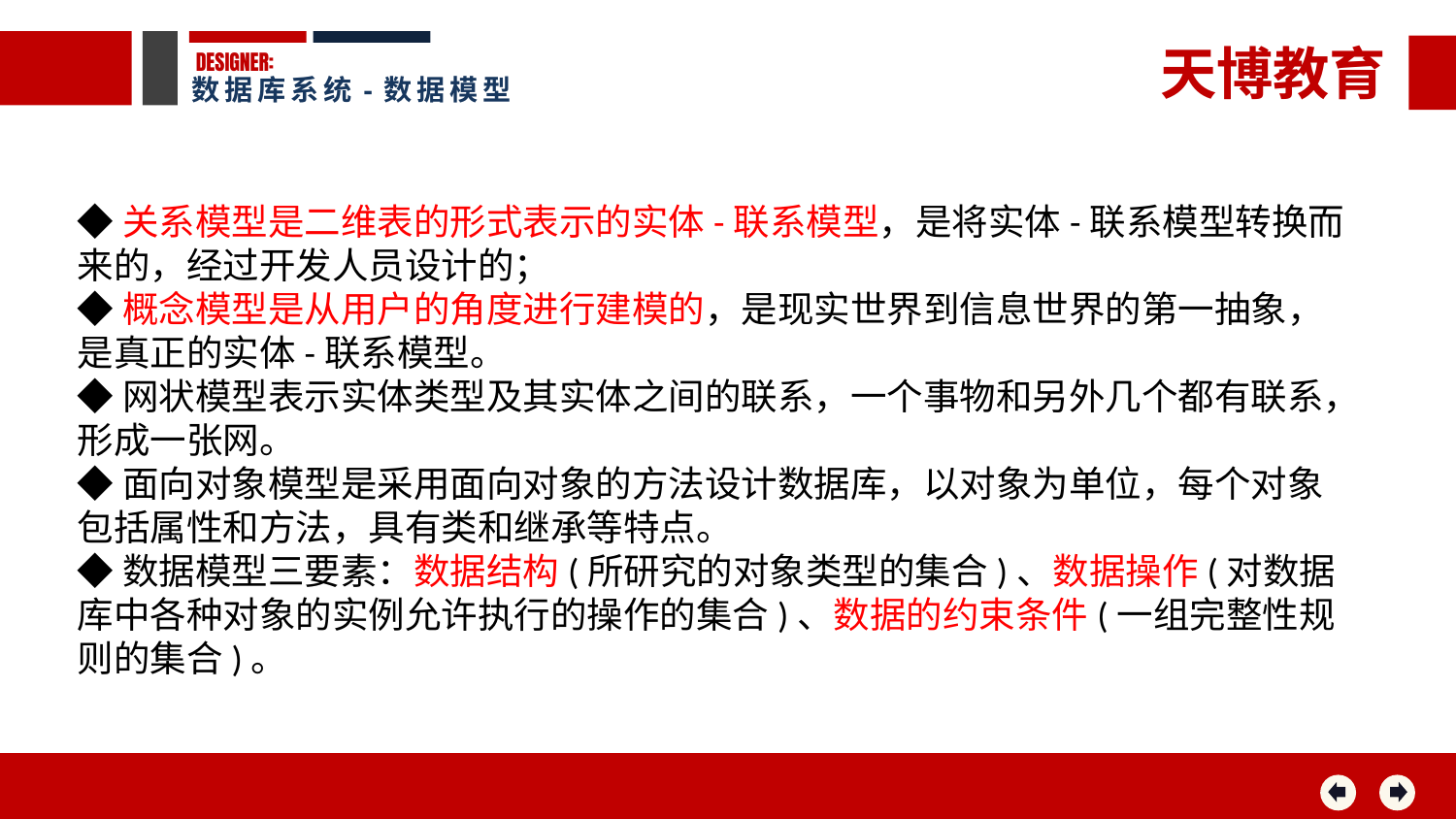

天博教育
DESIGNER:
数据库系统-数据模型
◆关系模型是二维表的形式表示的实体-联系模型，是将实体-联系模型转换而来的，经过开发人员设计的；
◆概念模型是从用户的角度进行建模的，是现实世界到信息世界的第一抽象，是真正的实体-联系模型。
◆网状模型表示实体类型及其实体之间的联系，一个事物和另外几个都有联系，形成一张网。
◆面向对象模型是采用面向对象的方法设计数据库，以对象为单位，每个对象包括属性和方法，具有类和继承等特点。
◆数据模型三要素：数据结构(所研究的对象类型的集合)、数据操作(对数据库中各种对象的实例允许执行的操作的集合)、数据的约束条件(一组完整性规则的集合)。